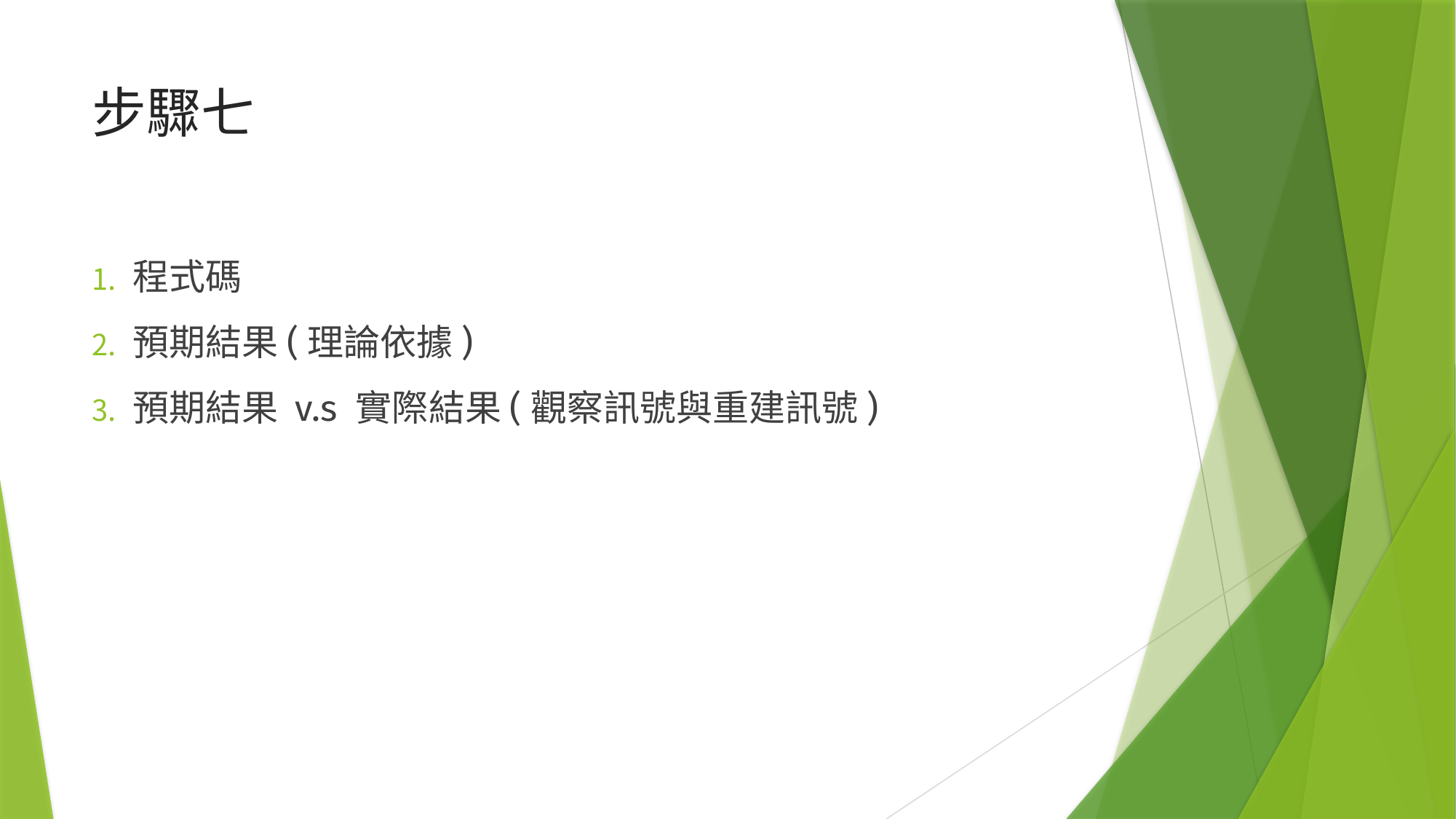

# 步驟七
程式碼
預期結果(理論依據)
預期結果 v.s 實際結果(觀察訊號與重建訊號)